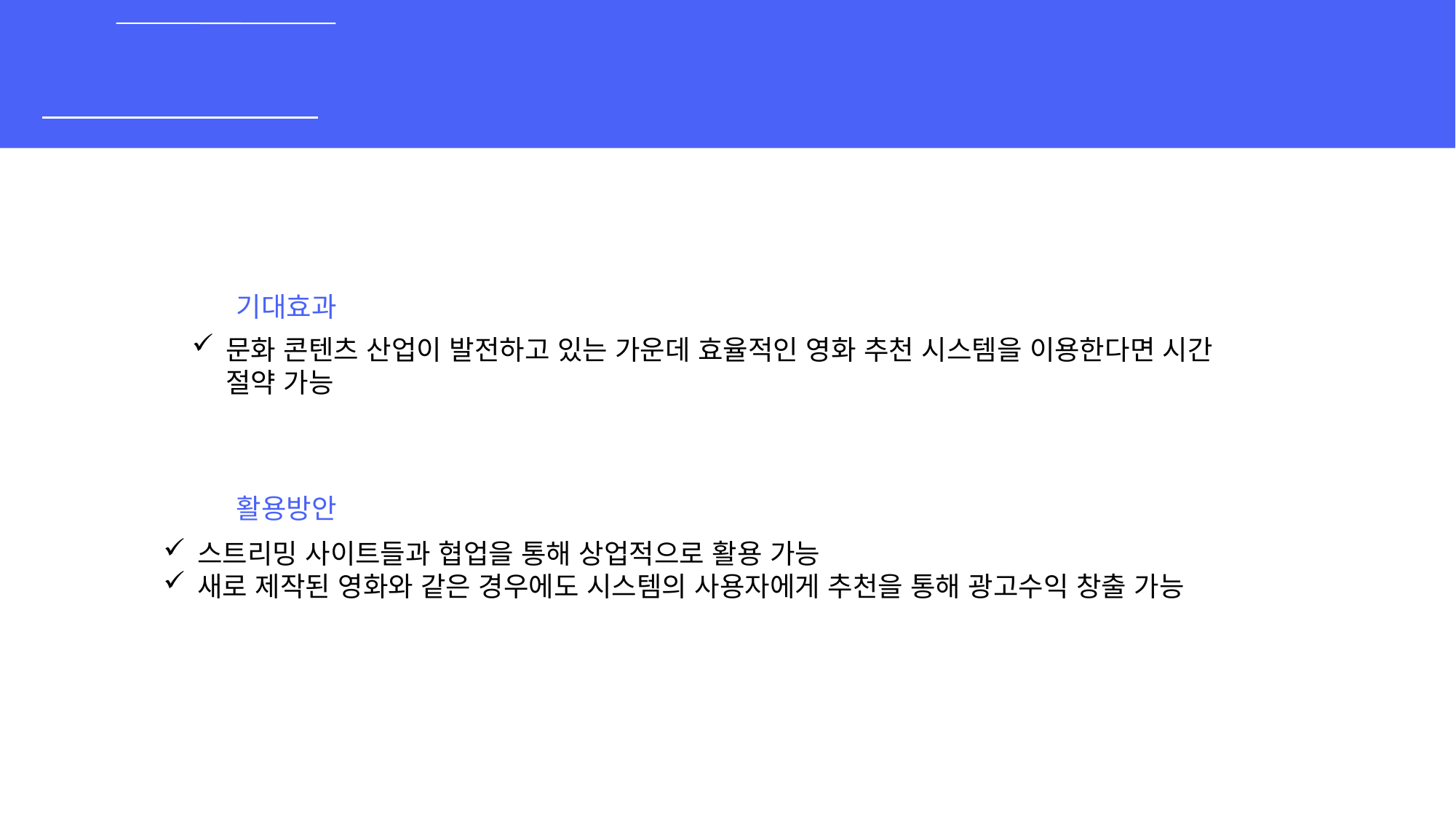

PART4.
활용방안 및 기대효과
기대효과
문화 콘텐츠 산업이 발전하고 있는 가운데 효율적인 영화 추천 시스템을 이용한다면 시간 절약 가능
활용방안
스트리밍 사이트들과 협업을 통해 상업적으로 활용 가능
새로 제작된 영화와 같은 경우에도 시스템의 사용자에게 추천을 통해 광고수익 창출 가능